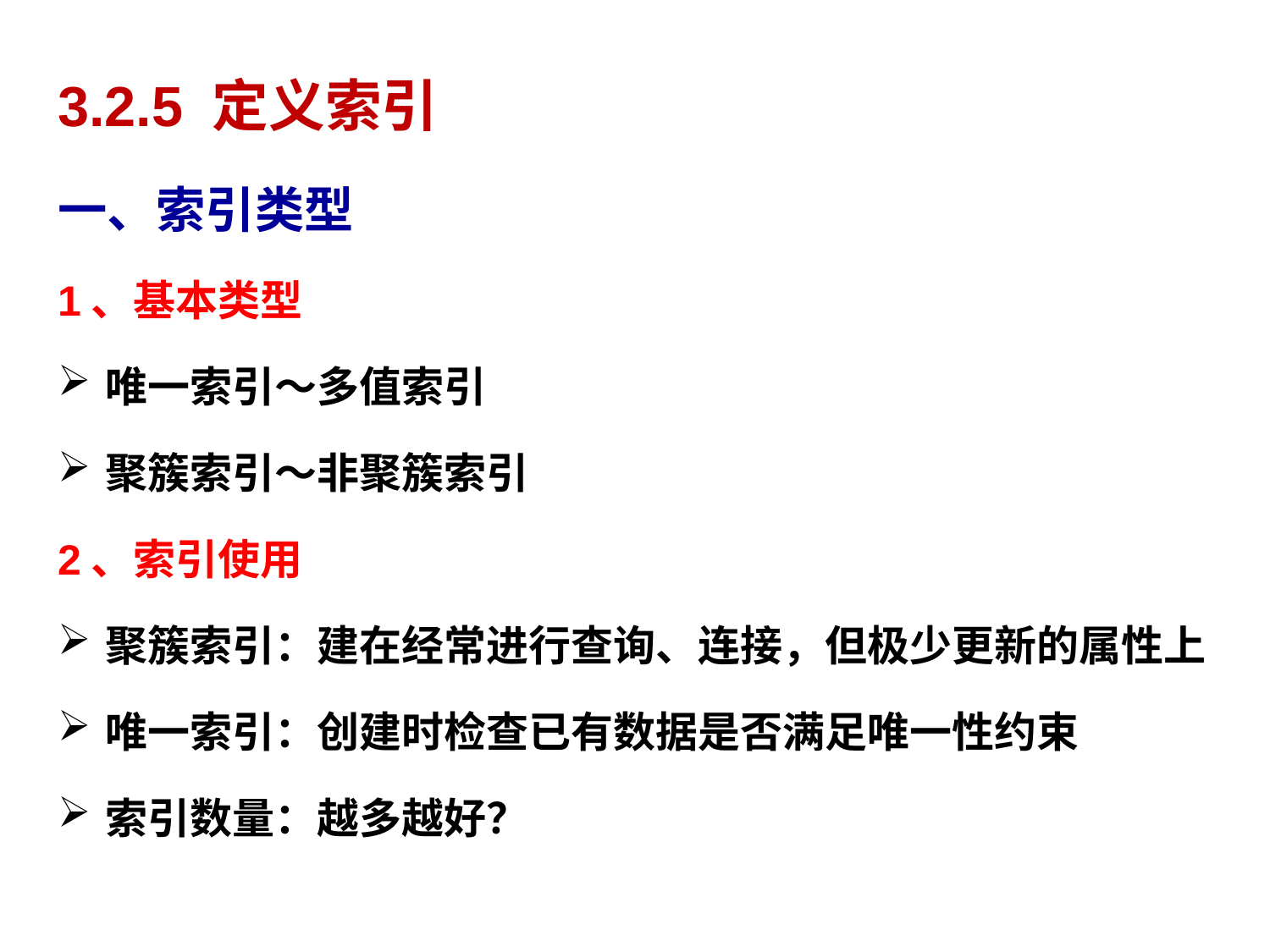

3.2.5 定义索引
一、索引类型
1、基本类型
唯一索引～多值索引
聚簇索引～非聚簇索引
2、索引使用
聚簇索引：建在经常进行查询、连接，但极少更新的属性上
唯一索引：创建时检查已有数据是否满足唯一性约束
索引数量：越多越好？